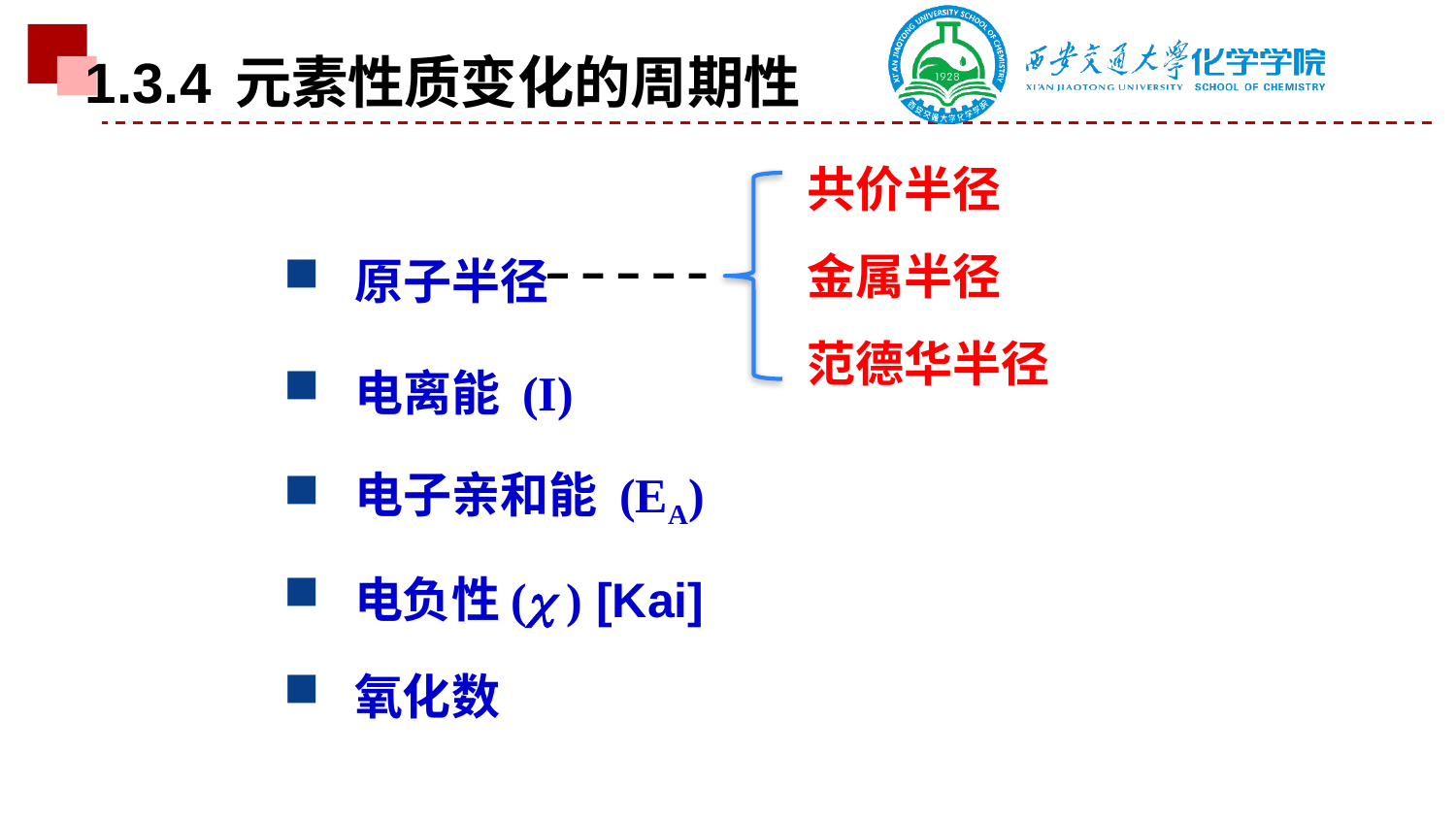

1.3.4 元素性质变化的周期性
共价半径
金属半径
范德华半径

  原子半径
  电离能 (I)
  电子亲和能 (EA)
  电负性(χ ) [Kai]
  氧化数